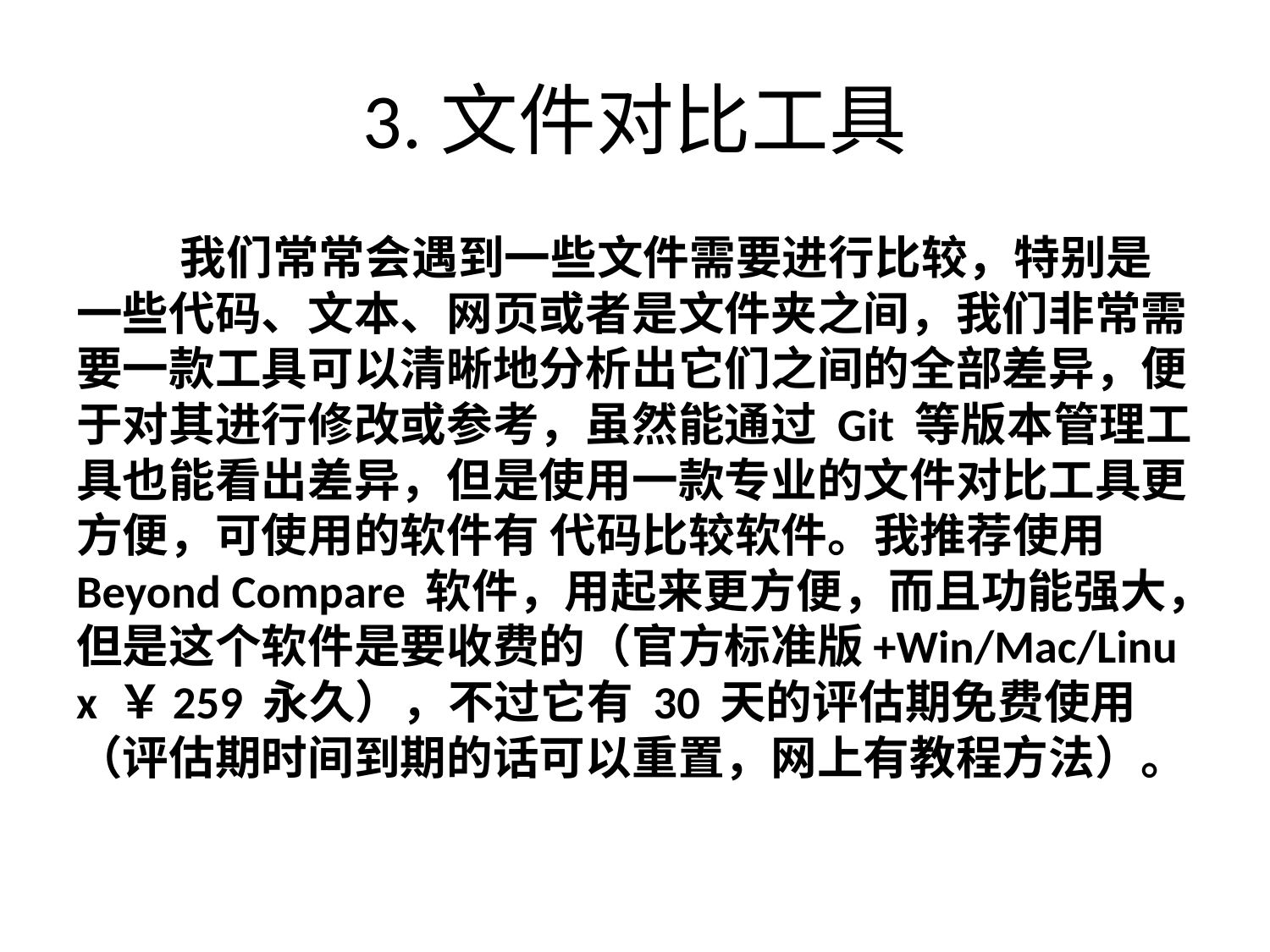

# 3.文件对比工具
	我们常常会遇到一些文件需要进行比较，特别是一些代码、文本、网页或者是文件夹之间，我们非常需要一款工具可以清晰地分析出它们之间的全部差异，便于对其进行修改或参考，虽然能通过 Git 等版本管理工具也能看出差异，但是使用一款专业的文件对比工具更方便，可使用的软件有 代码比较软件。我推荐使用 Beyond Compare 软件，用起来更方便，而且功能强大，但是这个软件是要收费的（官方标准版+Win/Mac/Linux ￥259 永久），不过它有 30 天的评估期免费使用（评估期时间到期的话可以重置，网上有教程方法）。